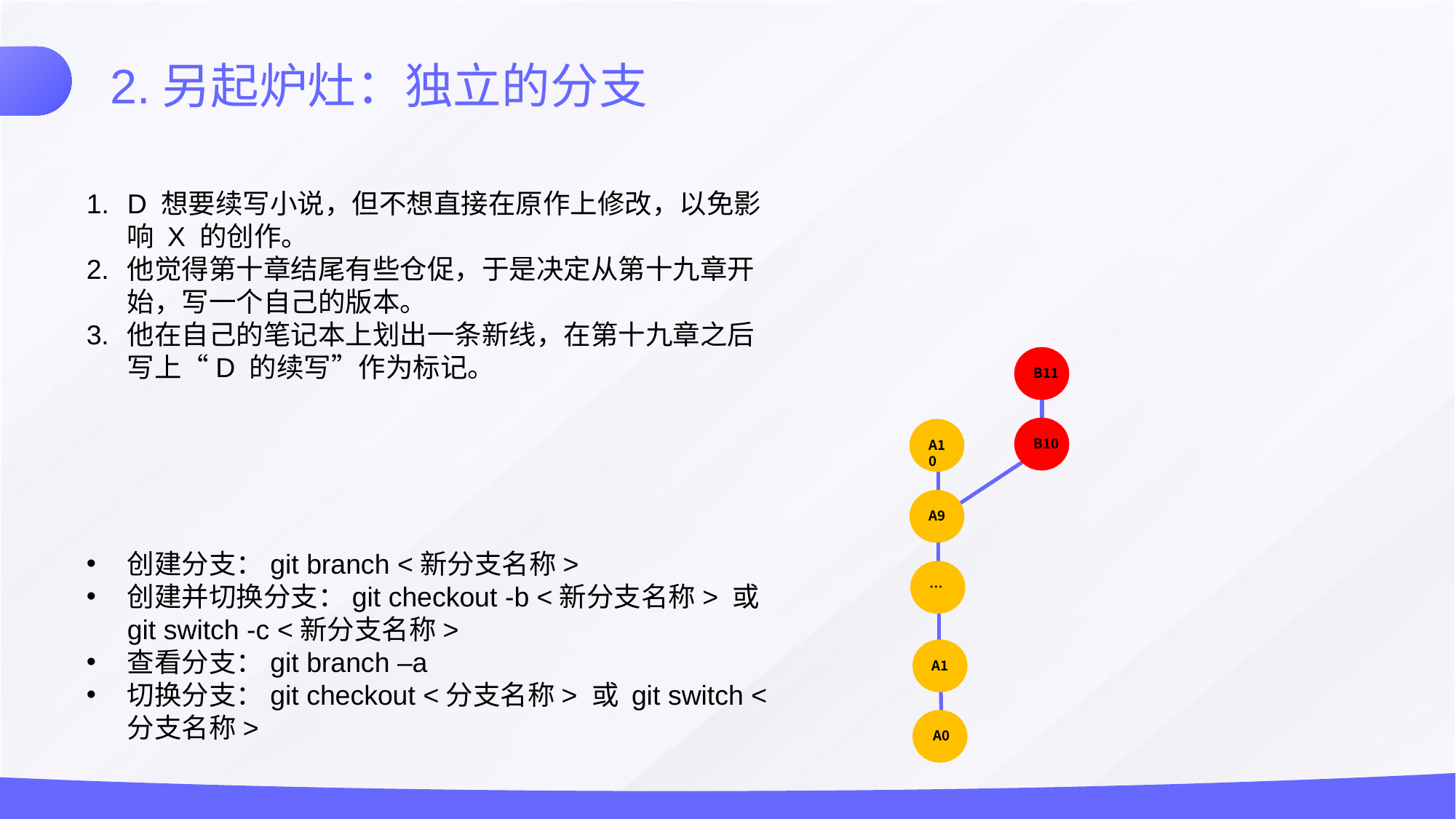

2.另起炉灶：独立的分支
D 想要续写小说，但不想直接在原作上修改，以免影响 X 的创作。
他觉得第十章结尾有些仓促，于是决定从第十九章开始，写一个自己的版本。
他在自己的笔记本上划出一条新线，在第十九章之后写上“D 的续写”作为标记。

创建分支：git branch <新分支名称>
创建并切换分支：git checkout -b <新分支名称> 或 git switch -c <新分支名称>
查看分支：git branch –a
切换分支：git checkout <分支名称> 或 git switch <分支名称>

B11

B10
A10

A9

…

A1

A0